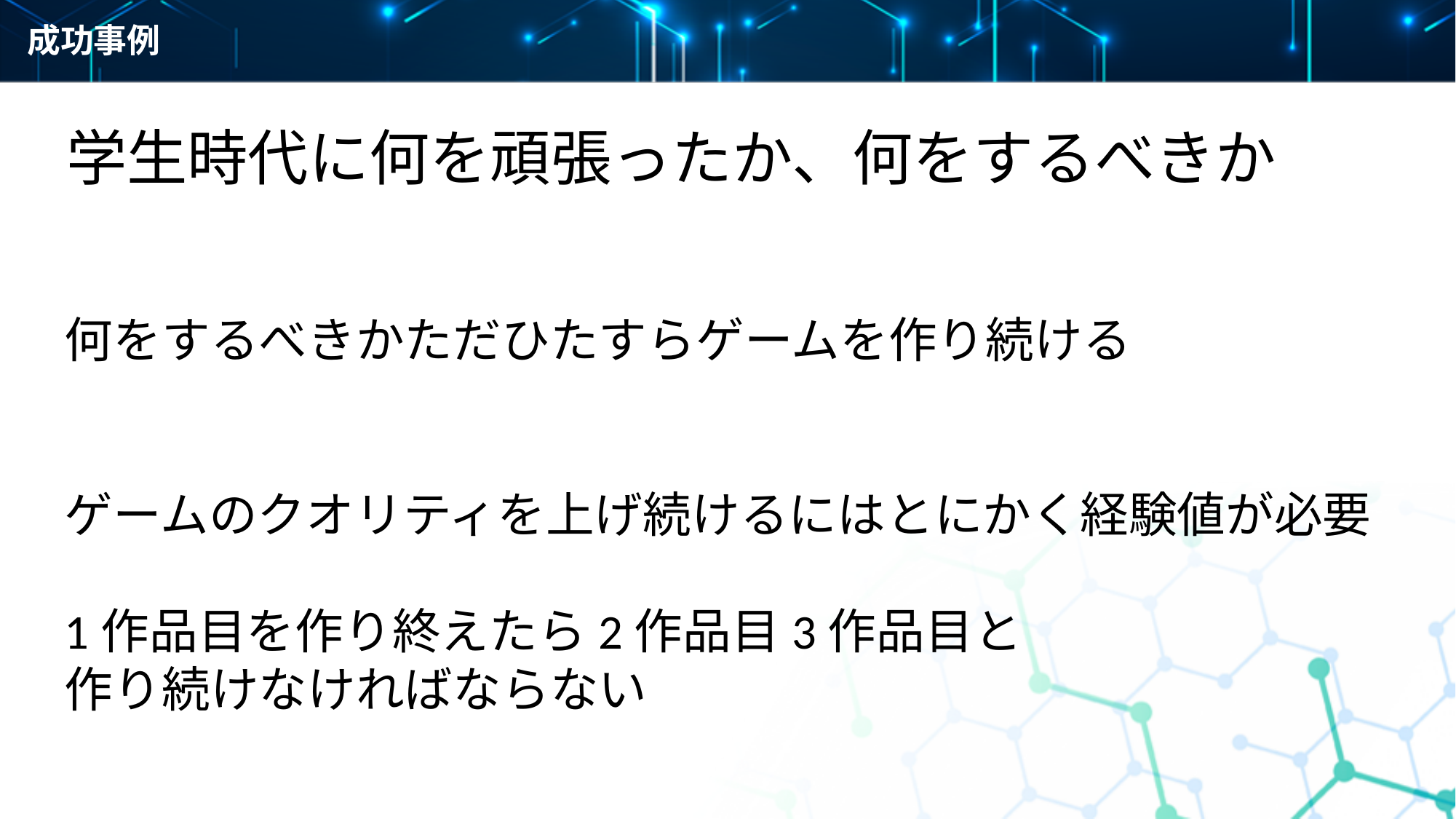

成功事例
学生時代に何を頑張ったか、何をするべきか
何をするべきかただひたすらゲームを作り続ける

ゲームのクオリティを上げ続けるにはとにかく経験値が必要

1作品目を作り終えたら2作品目3作品目と
作り続けなければならない